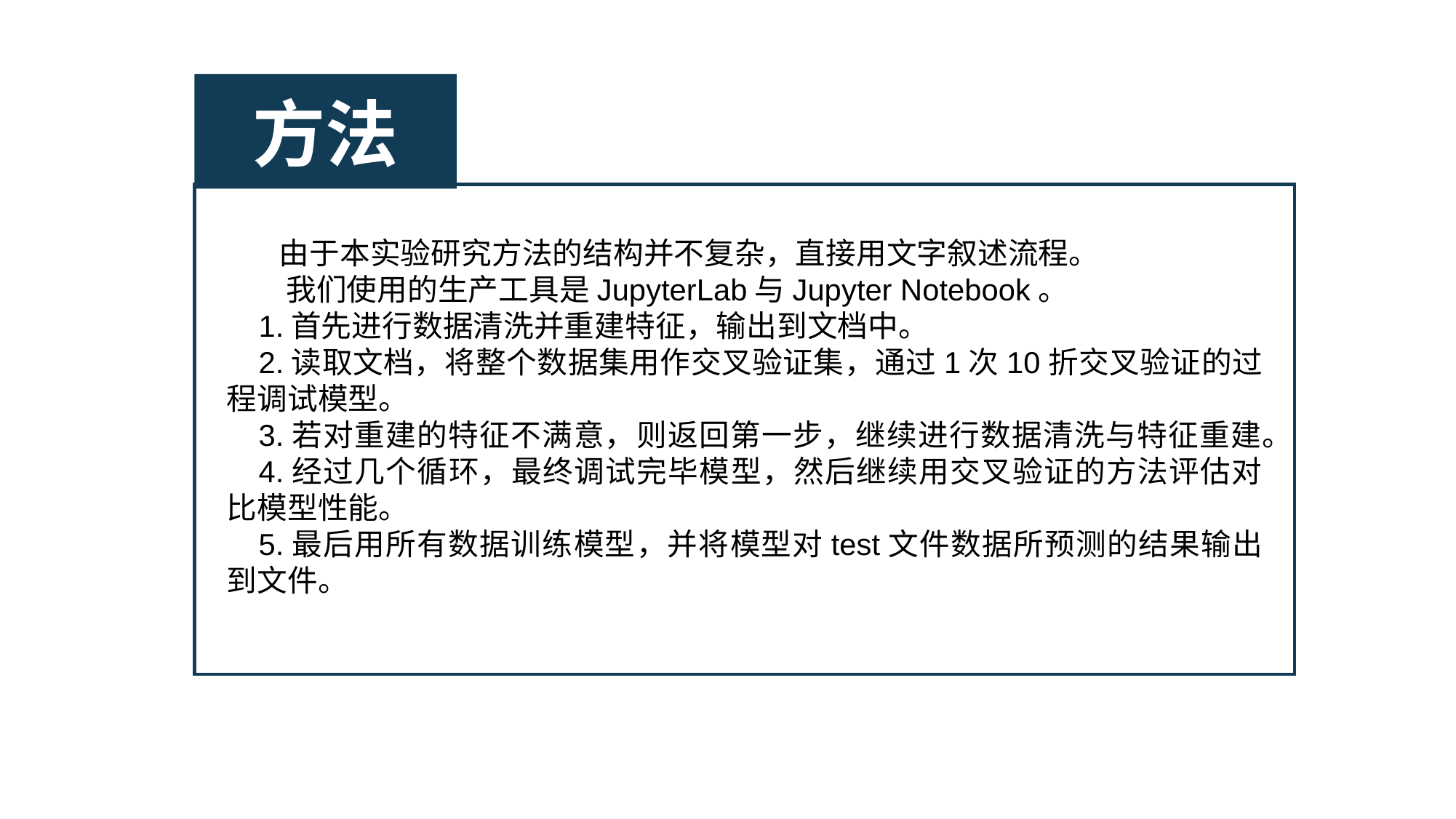

方法

  由于本实验研究方法的结构并不复杂，直接用文字叙述流程。
   我们使用的生产工具是JupyterLab与Jupyter Notebook。
1.首先进行数据清洗并重建特征，输出到文档中。
2.读取文档，将整个数据集用作交叉验证集，通过1次10折交叉验证的过程调试模型。
3.若对重建的特征不满意，则返回第一步，继续进行数据清洗与特征重建。
4.经过几个循环，最终调试完毕模型，然后继续用交叉验证的方法评估对比模型性能。
5.最后用所有数据训练模型，并将模型对test文件数据所预测的结果输出到文件。
延时符